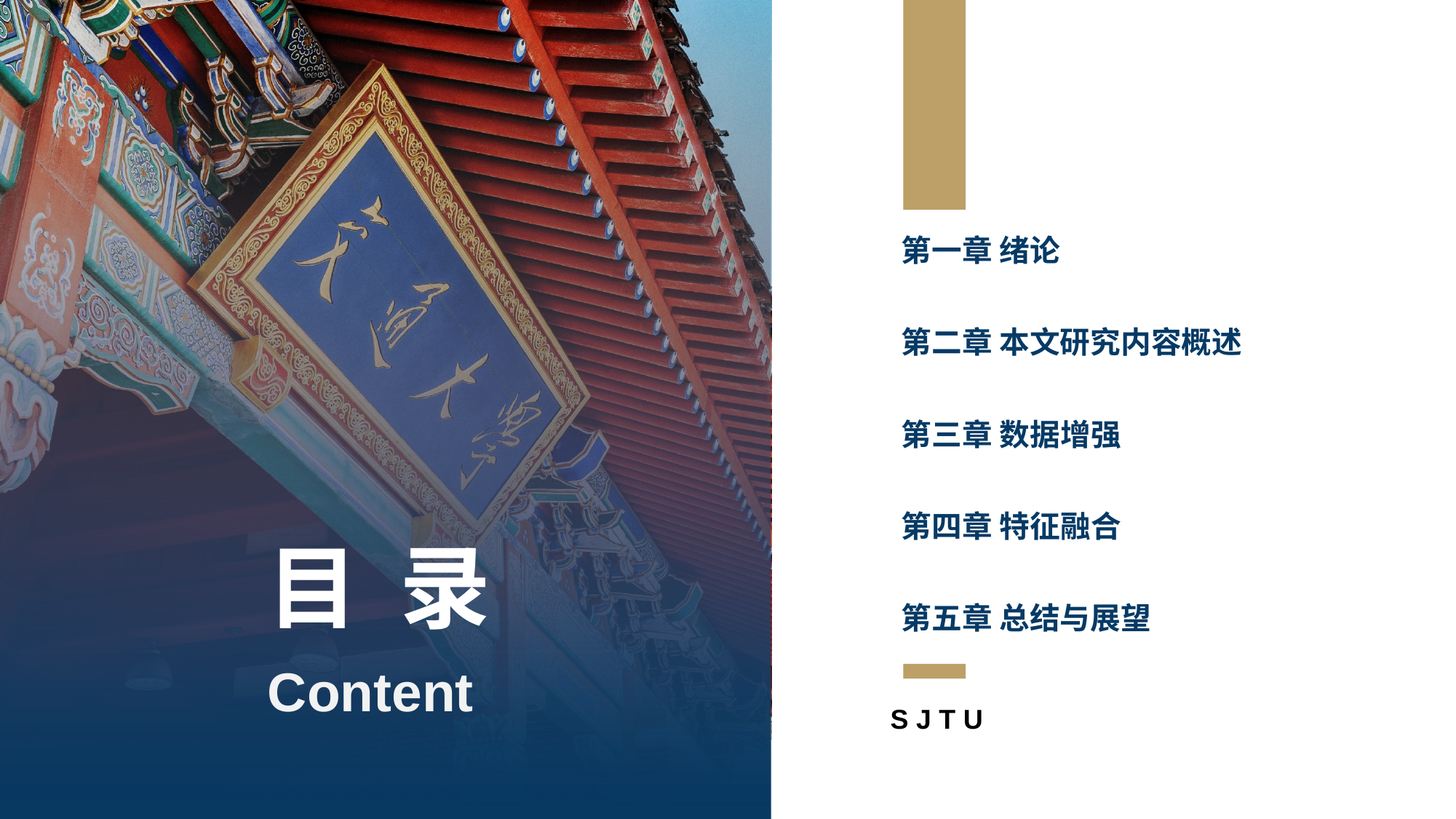

第一章 绪论
第二章 本文研究内容概述
第三章 数据增强
第四章 特征融合
第五章 总结与展望